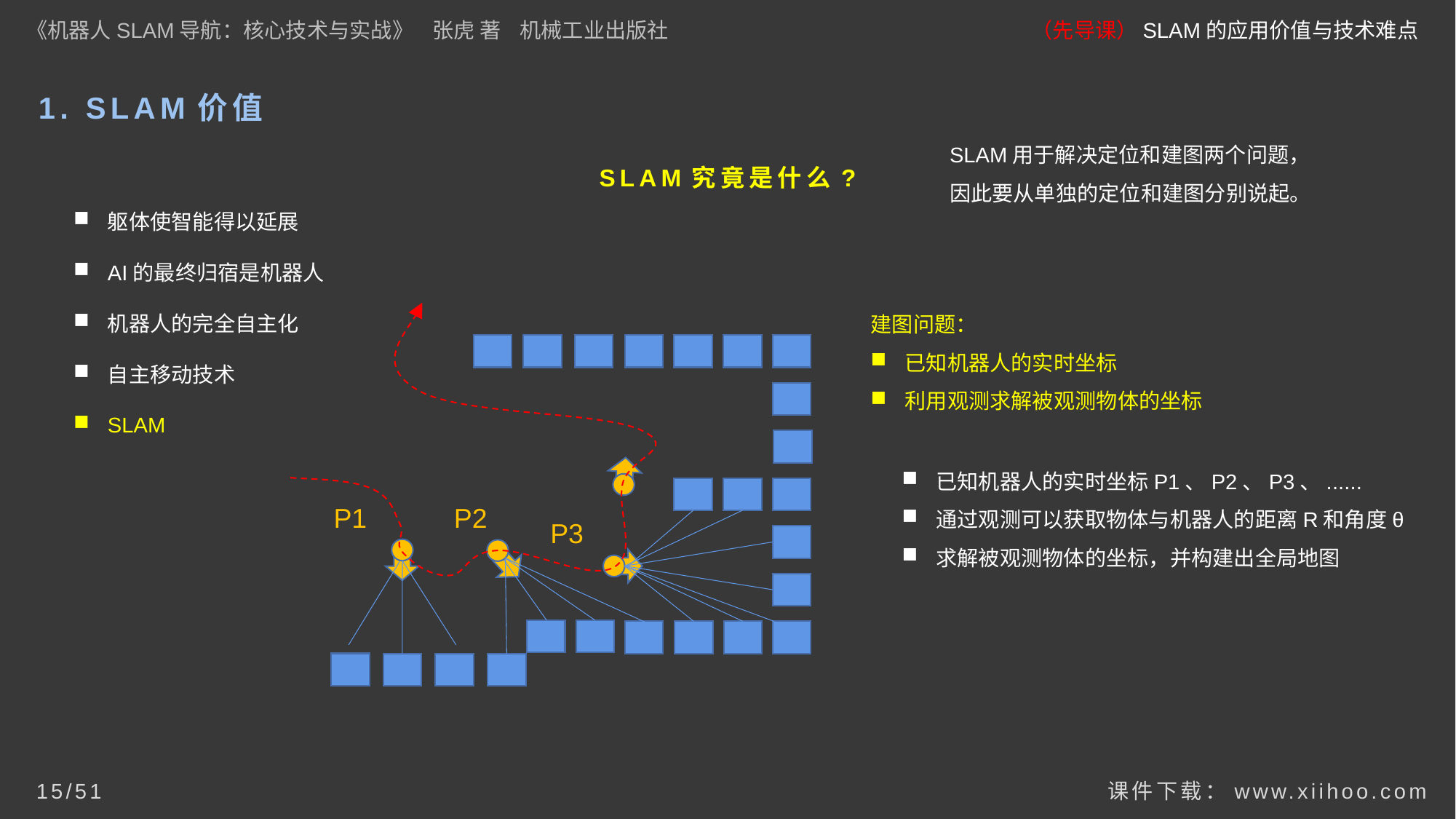

《机器人SLAM导航：核心技术与实战》    张虎 著    机械工业出版社
（先导课）SLAM的应用价值与技术难点
1. SLAM价值
SLAM用于解决定位和建图两个问题，
因此要从单独的定位和建图分别说起。
# SLAM究竟是什么?
躯体使智能得以延展
AI的最终归宿是机器人
机器人的完全自主化
自主移动技术
SLAM
建图问题：
已知机器人的实时坐标
利用观测求解被观测物体的坐标

已知机器人的实时坐标P1、P2、P3、......
通过观测可以获取物体与机器人的距离R和角度θ
求解被观测物体的坐标，并构建出全局地图

P2
P1
P3

课件下载：www.xiihoo.com
15/51